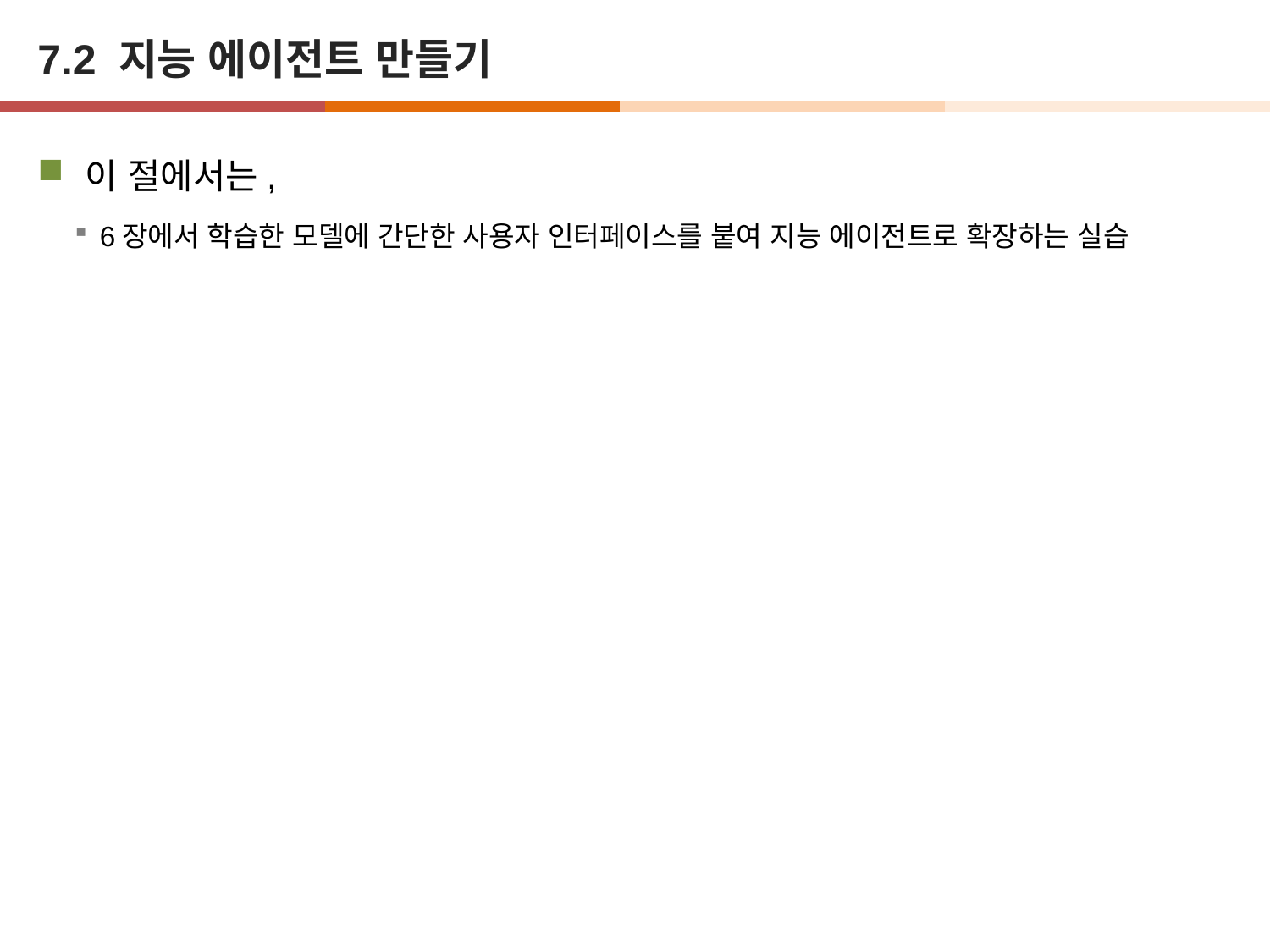

# 7.2 지능 에이전트 만들기
이 절에서는,
6장에서 학습한 모델에 간단한 사용자 인터페이스를 붙여 지능 에이전트로 확장하는 실습